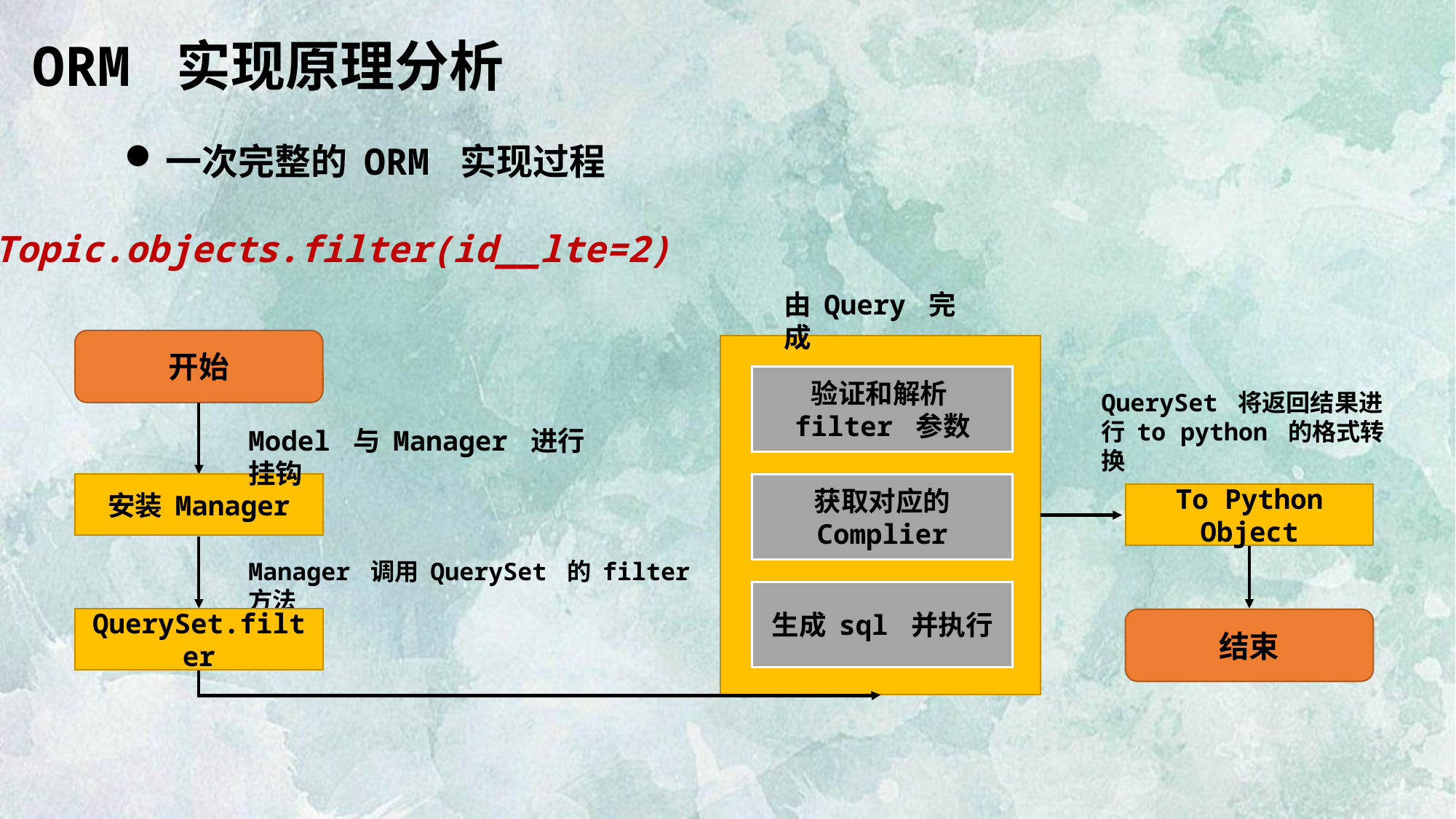

ORM 实现原理分析
一次完整的 ORM 实现过程
Topic.objects.filter(id__lte=2)
由 Query 完成
开始

验证和解析
filter 参数
获取对应的 Complier
生成 sql 并执行
QuerySet 将返回结果进行 to python 的格式转换
Model 与 Manager 进行挂钩
安装 Manager
To Python Object
Manager 调用 QuerySet 的 filter 方法
QuerySet.filter
结束